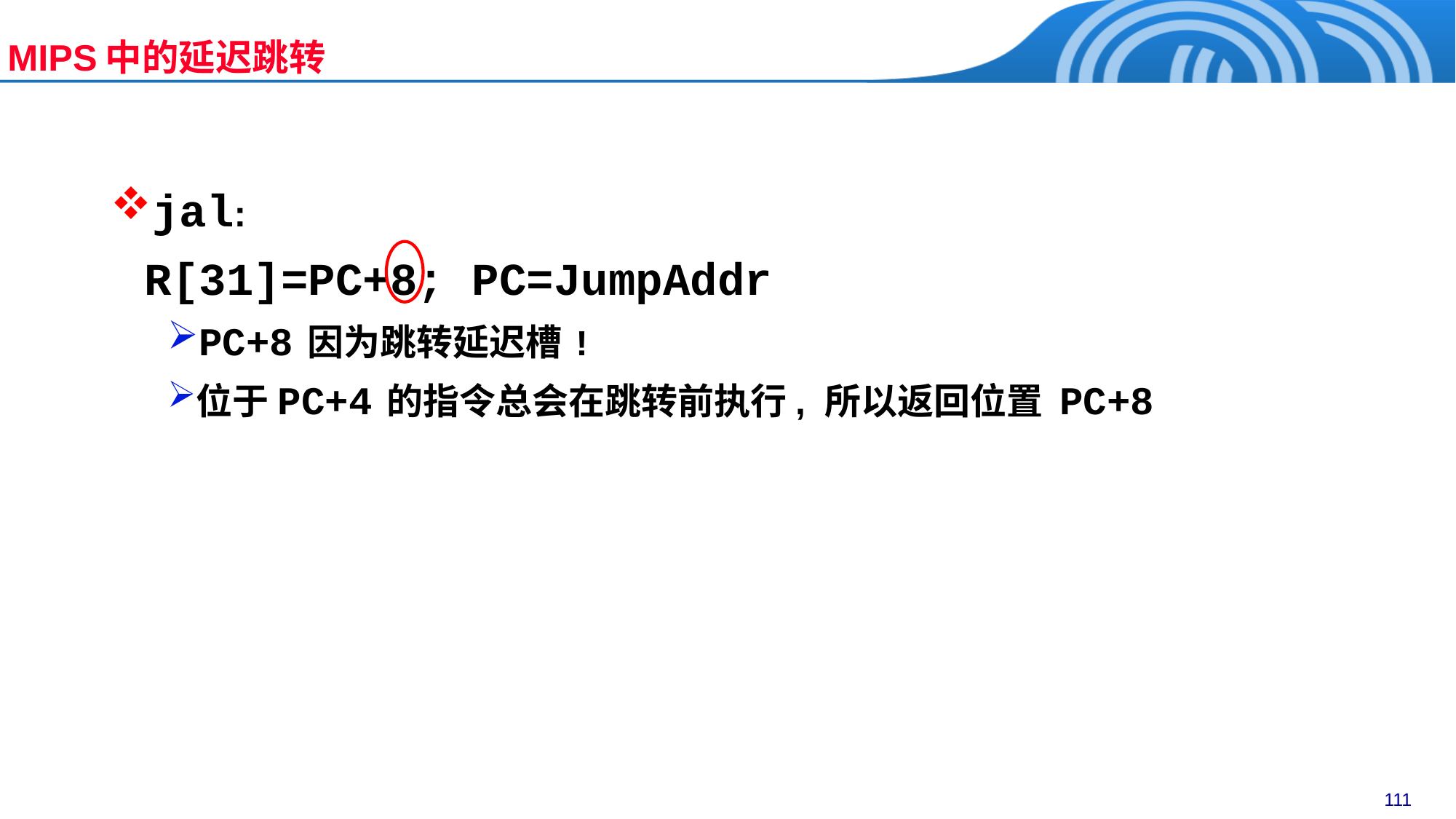

MIPS中的延迟跳转
jal:
R[31]=PC+8; PC=JumpAddr
PC+8 因为跳转延迟槽!
位于PC+4 的指令总会在跳转前执行, 所以返回位置 PC+8